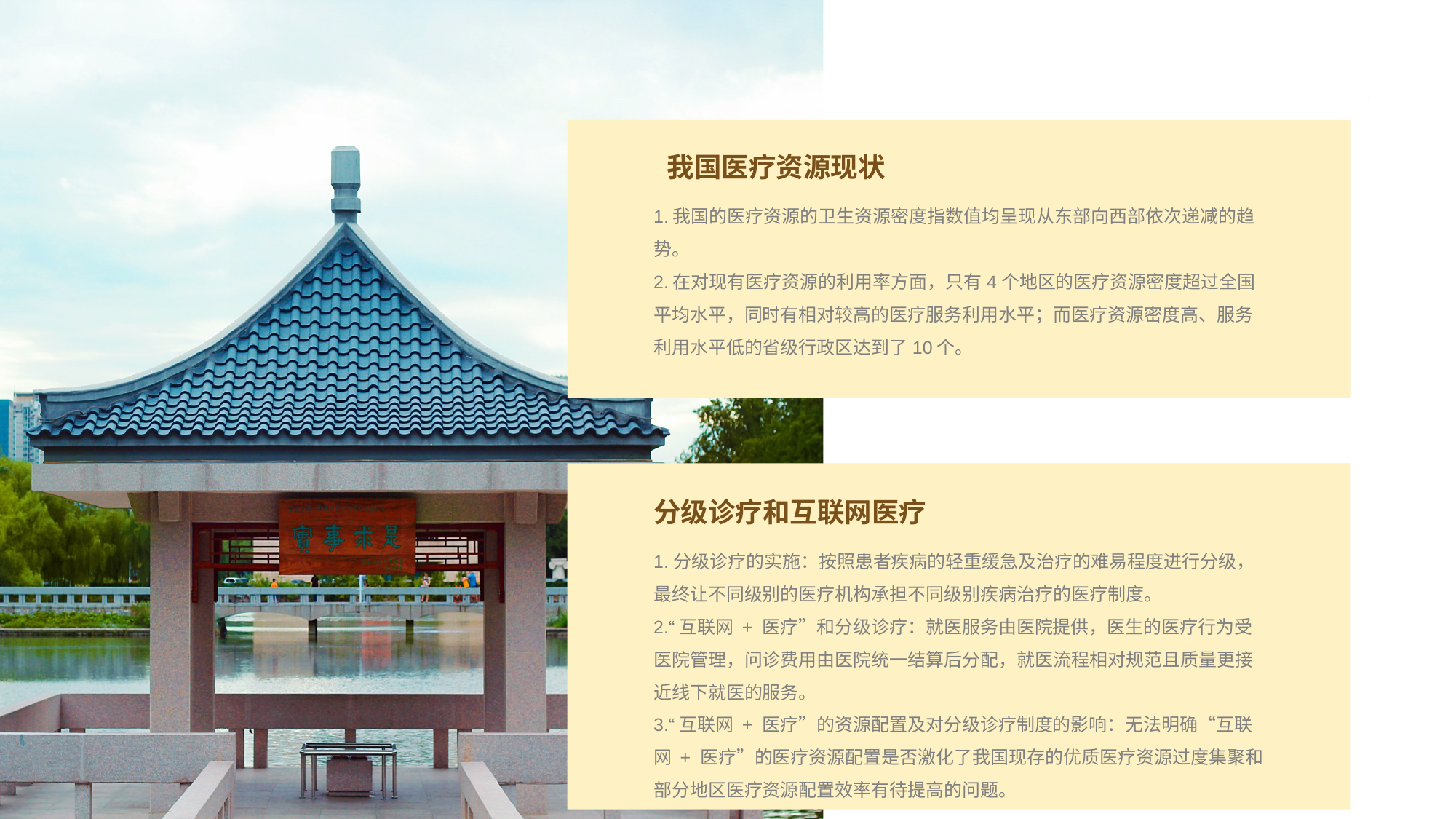

我国医疗资源现状
1.我国的医疗资源的卫生资源密度指数值均呈现从东部向西部依次递减的趋势。
2.在对现有医疗资源的利用率方面，只有4个地区的医疗资源密度超过全国平均水平，同时有相对较高的医疗服务利用水平；而医疗资源密度高、服务利用水平低的省级行政区达到了10个。

分级诊疗和互联网医疗
1.分级诊疗的实施：按照患者疾病的轻重缓急及治疗的难易程度进行分级，最终让不同级别的医疗机构承担不同级别疾病治疗的医疗制度。
2.“互联网 + 医疗”和分级诊疗：就医服务由医院提供，医生的医疗行为受医院管理，问诊费用由医院统一结算后分配，就医流程相对规范且质量更接近线下就医的服务。
3.“互联网 + 医疗”的资源配置及对分级诊疗制度的影响：无法明确“互联网 + 医疗”的医疗资源配置是否激化了我国现存的优质医疗资源过度集聚和部分地区医疗资源配置效率有待提高的问题。
添加标题